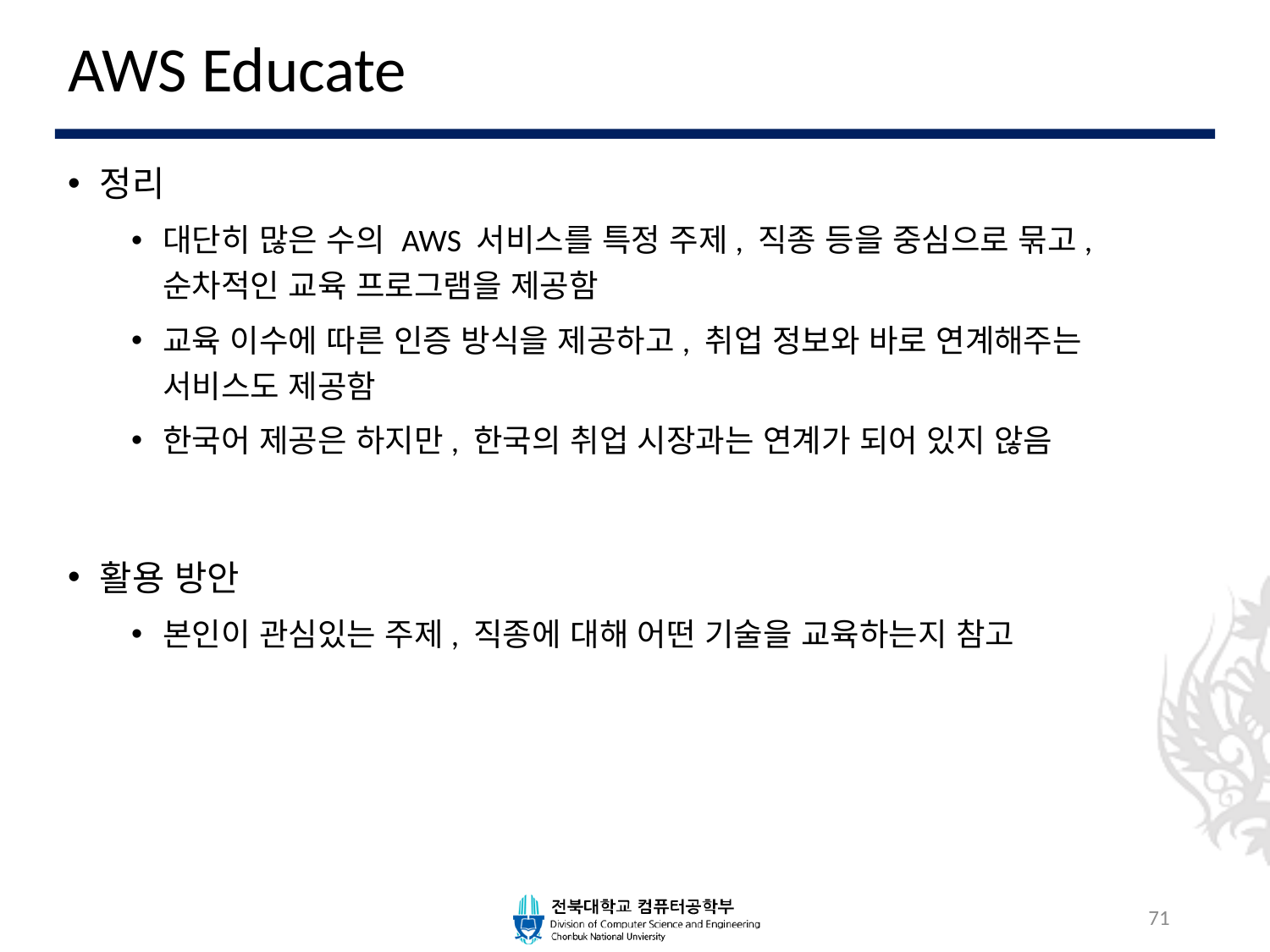

# AWS Educate
정리
대단히 많은 수의 AWS 서비스를 특정 주제, 직종 등을 중심으로 묶고,
순차적인 교육 프로그램을 제공함
교육 이수에 따른 인증 방식을 제공하고, 취업 정보와 바로 연계해주는 서비스도 제공함
한국어 제공은 하지만, 한국의 취업 시장과는 연계가 되어 있지 않음

활용 방안
본인이 관심있는 주제, 직종에 대해 어떤 기술을 교육하는지 참고

71